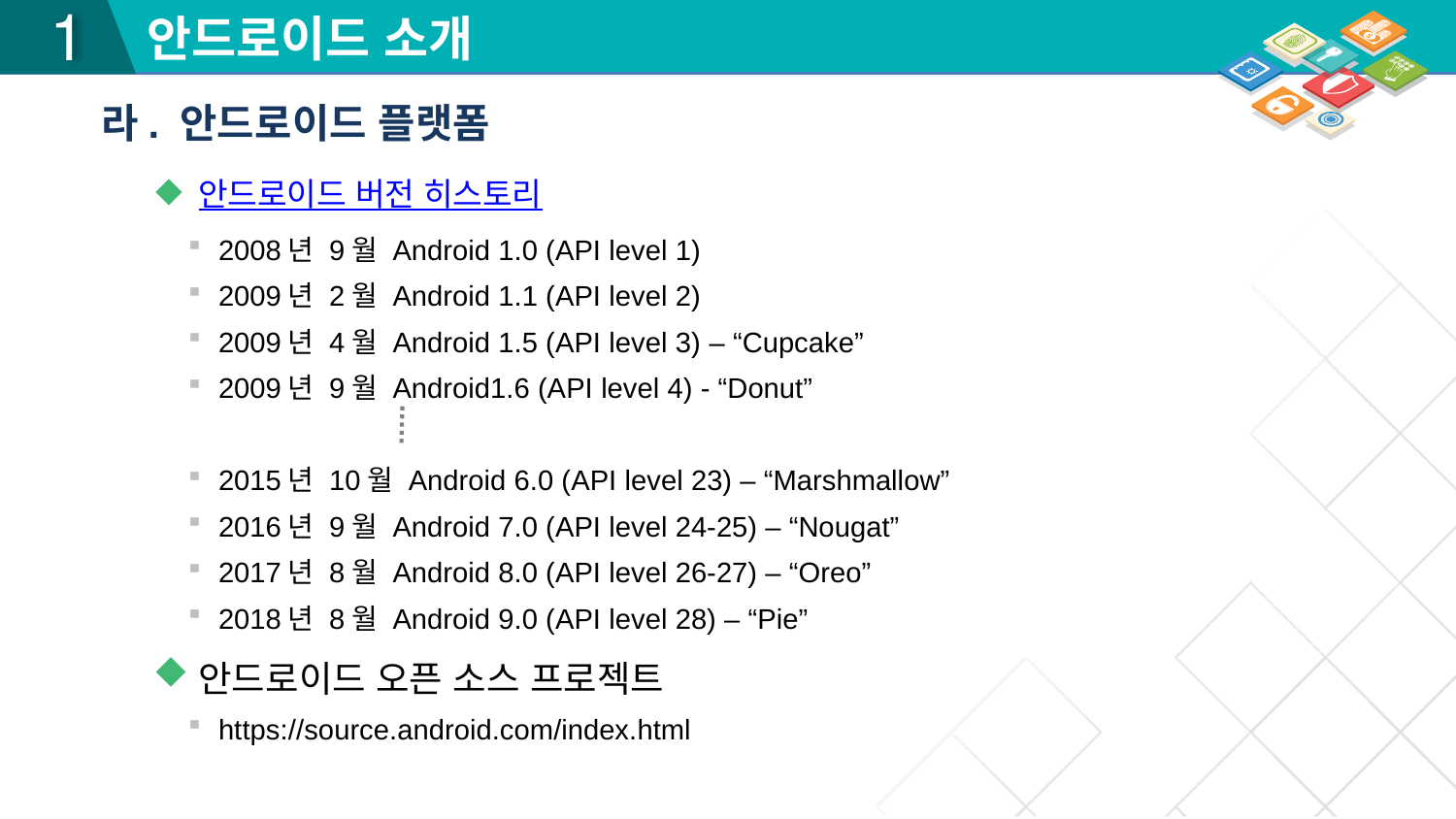

라. 안드로이드 플랫폼
안드로이드 버전 히스토리
2008년 9월 Android 1.0 (API level 1)
2009년 2월 Android 1.1 (API level 2)
2009년 4월 Android 1.5 (API level 3) – “Cupcake”
2009년 9월 Android1.6 (API level 4) - “Donut”

2015년 10월 Android 6.0 (API level 23) – “Marshmallow”
2016년 9월 Android 7.0 (API level 24-25) – “Nougat”
2017년 8월 Android 8.0 (API level 26-27) – “Oreo”
2018년 8월 Android 9.0 (API level 28) – “Pie”
안드로이드 오픈 소스 프로젝트
https://source.android.com/index.html